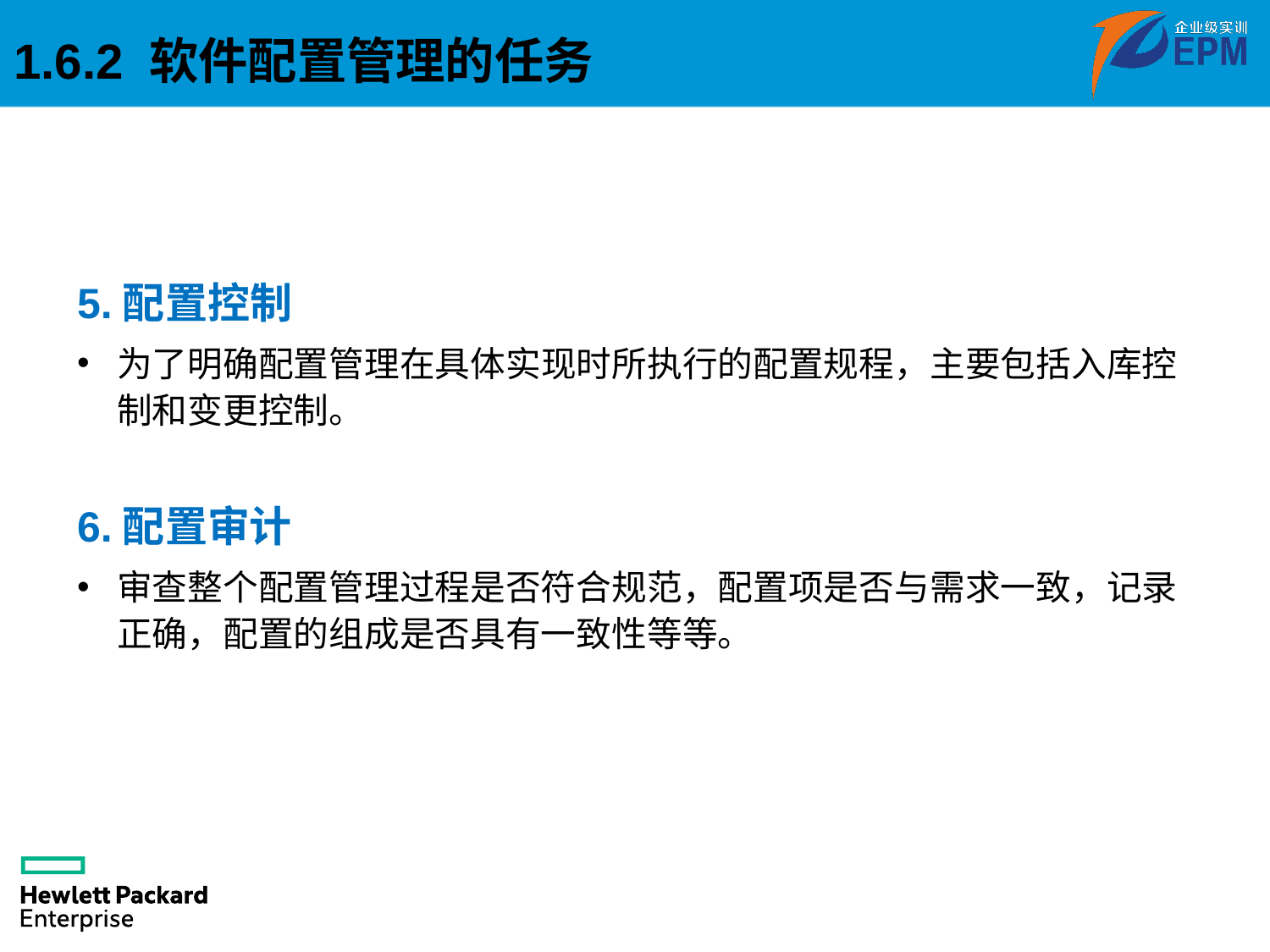

1.6.2 软件配置管理的任务
5.配置控制
为了明确配置管理在具体实现时所执行的配置规程，主要包括入库控制和变更控制。

6.配置审计
审查整个配置管理过程是否符合规范，配置项是否与需求一致，记录正确，配置的组成是否具有一致性等等。